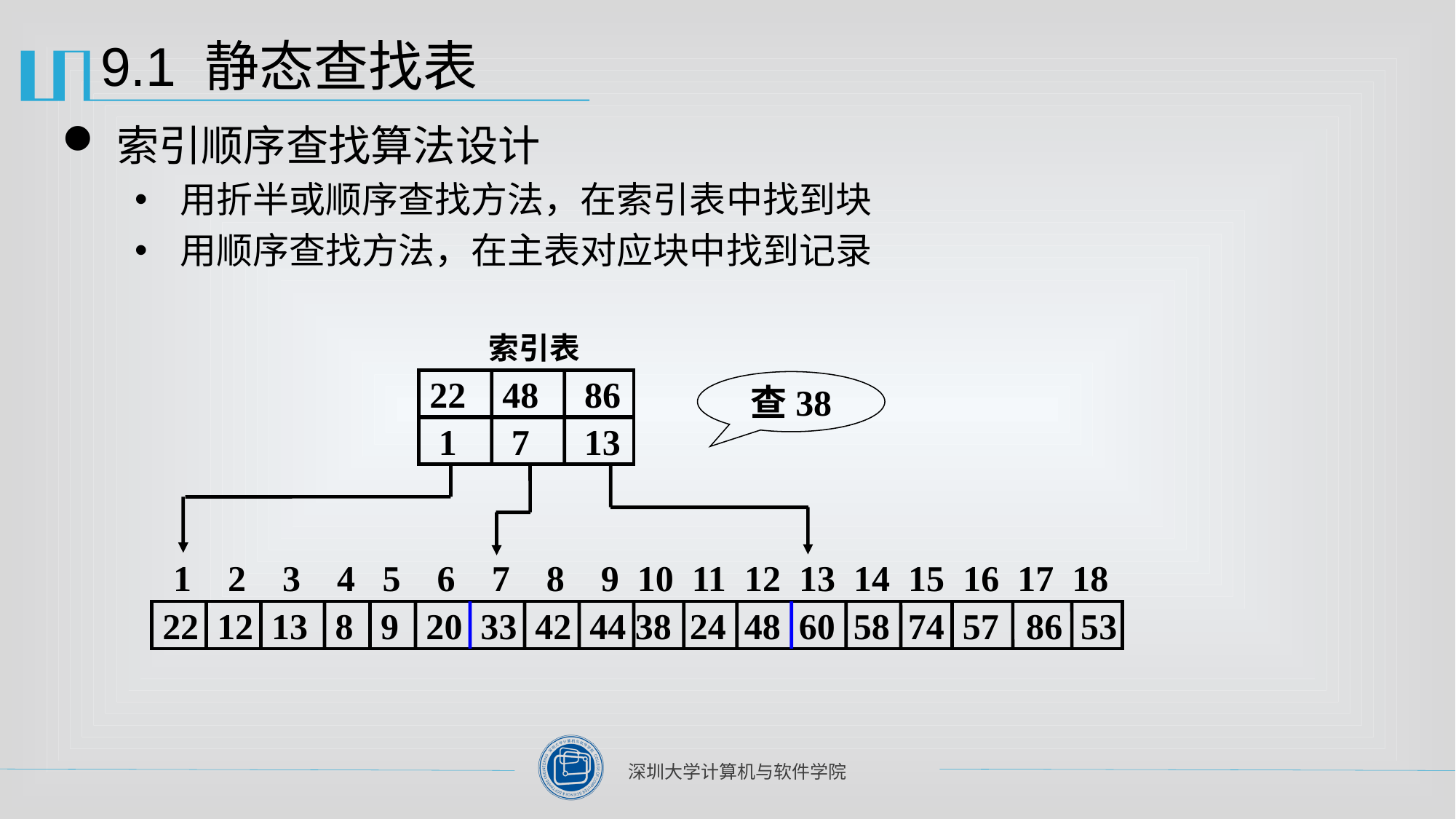

# 9.1 静态查找表
索引顺序查找算法设计
用折半或顺序查找方法，在索引表中找到块
用顺序查找方法，在主表对应块中找到记录

索引表
22    48     86

 1      7      13

查38

1    2    3    4   5    6    7    8    9  10  11  12  13  14  15  16  17  18
22  12  13   8   9   20  33  42  44 38  24  48  60  58  74  57   86  53

31